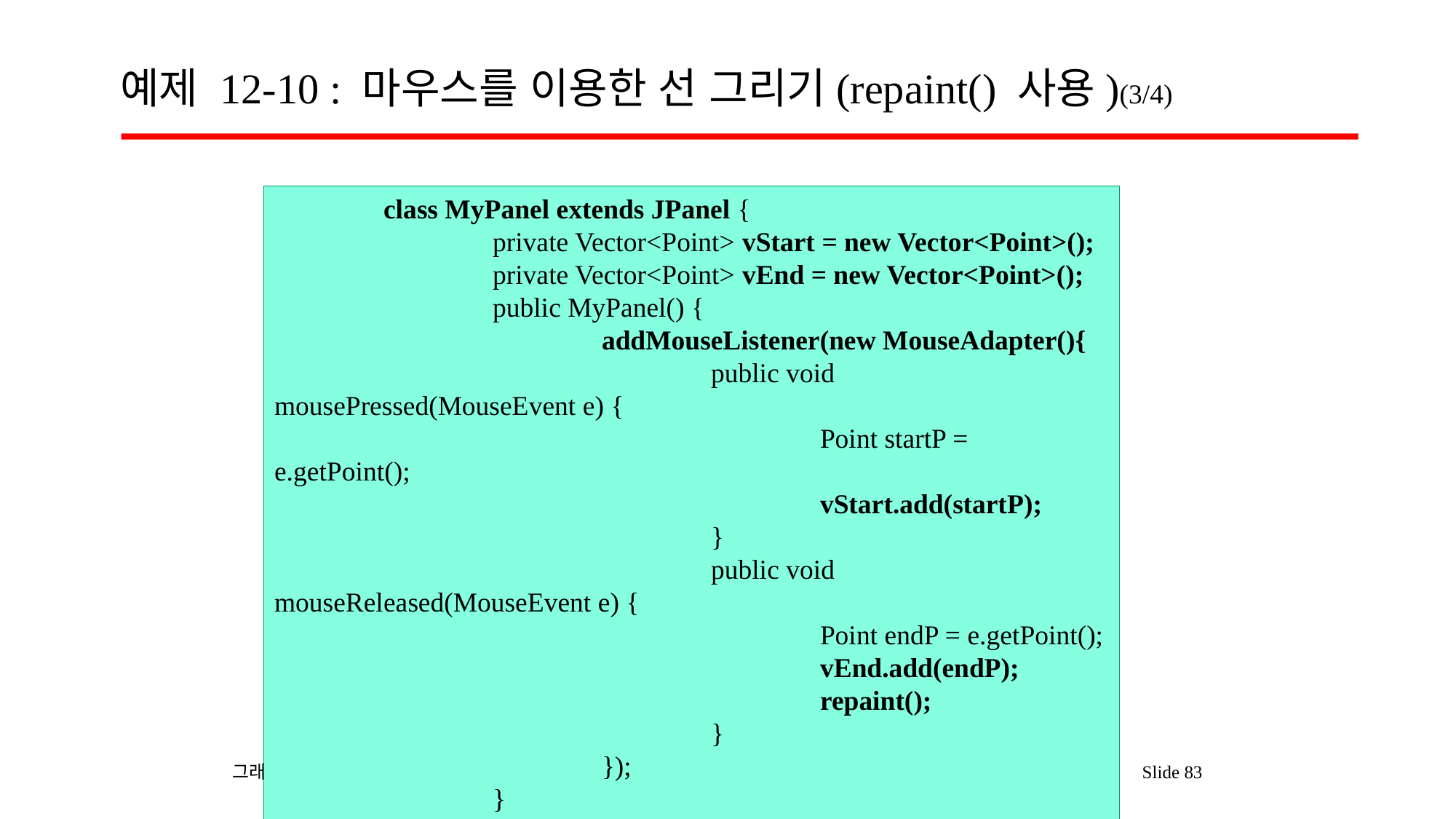

# 예제 12-10 : 마우스를 이용한 선 그리기(repaint() 사용)(3/4)
	class MyPanel extends JPanel {
		private Vector<Point> vStart = new Vector<Point>();
		private Vector<Point> vEnd = new Vector<Point>();
		public MyPanel() {
			addMouseListener(new MouseAdapter(){
				public void mousePressed(MouseEvent e) {
					Point startP = e.getPoint();
					vStart.add(startP);
				}
				public void mouseReleased(MouseEvent e) {
					Point endP = e.getPoint();
					vEnd.add(endP);
					repaint();
				}
			});
		}